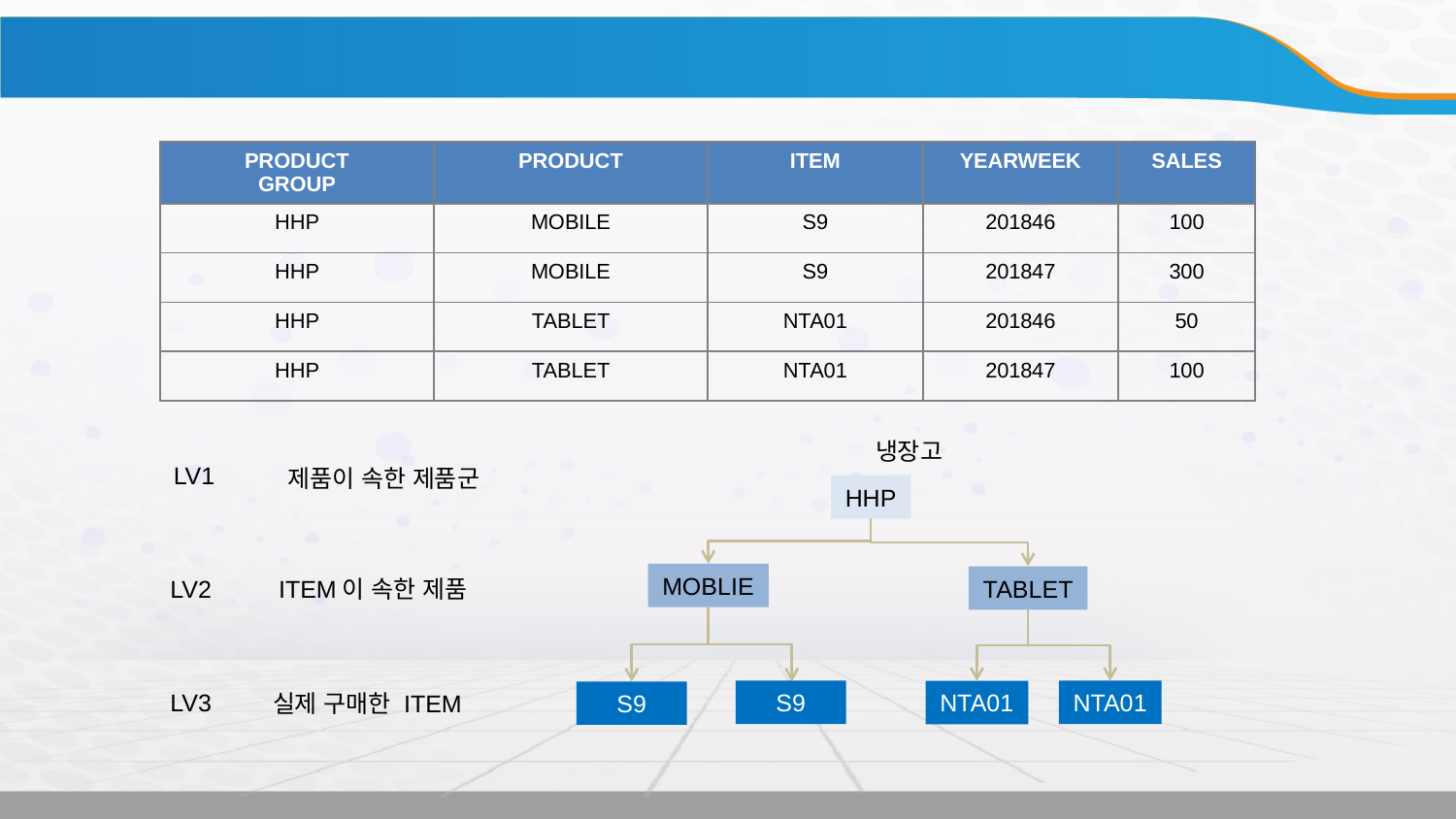

2. 통계적 접근 (데이터의 계층구조)
| PRODUCT GROUP | PRODUCT | ITEM | YEARWEEK | SALES |
| --- | --- | --- | --- | --- |
| HHP | MOBILE | S9 | 201846 | 100 |
| HHP | MOBILE | S9 | 201847 | 300 |
| HHP | TABLET | NTA01 | 201846 | 50 |
| HHP | TABLET | NTA01 | 201847 | 100 |
냉장고
LV1
제품이 속한 제품군
HHP
MOBLIE
ITEM이 속한 제품
TABLET
LV2
S9
NTA01
LV3
NTA01
실제 구매한 ITEM
S9